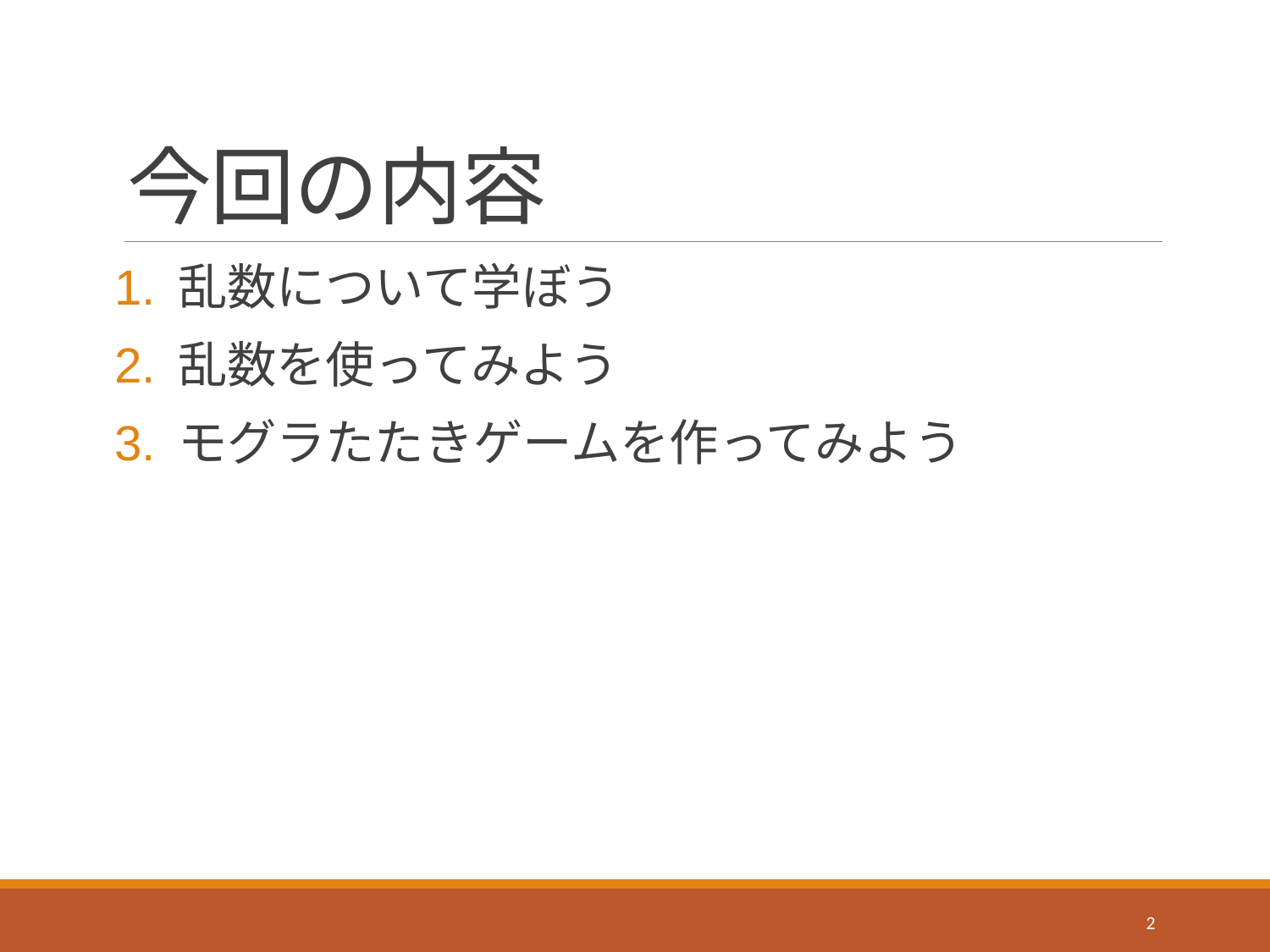

# 今回の内容
乱数について学ぼう
乱数を使ってみよう
モグラたたきゲームを作ってみよう

2